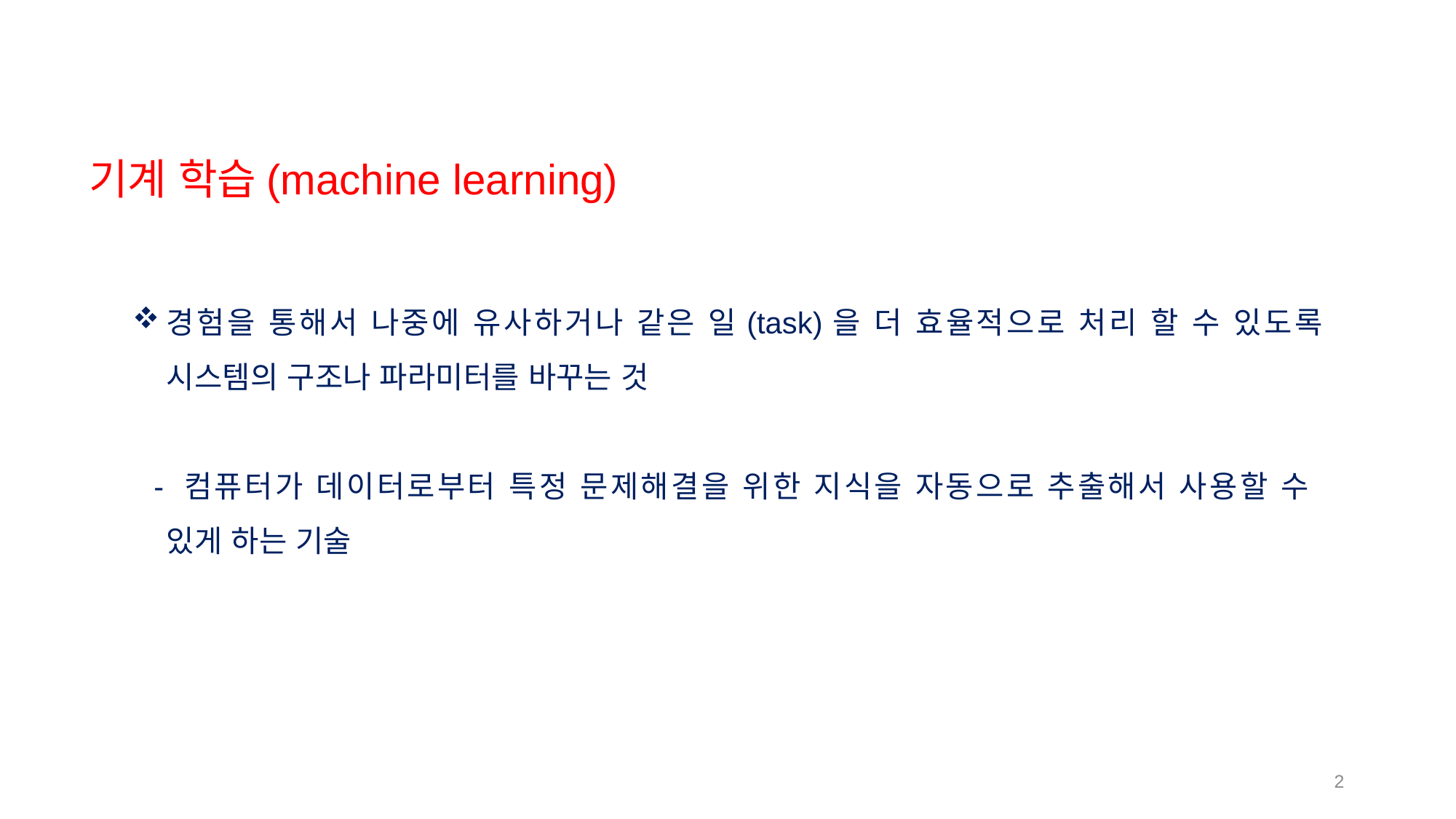

기계 학습(machine learning)
경험을 통해서 나중에 유사하거나 같은 일(task)을 더 효율적으로 처리 할 수 있도록 시스템의 구조나 파라미터를 바꾸는 것

  - 컴퓨터가 데이터로부터 특정 문제해결을 위한 지식을 자동으로 추출해서 사용할 수
    있게 하는 기술

2